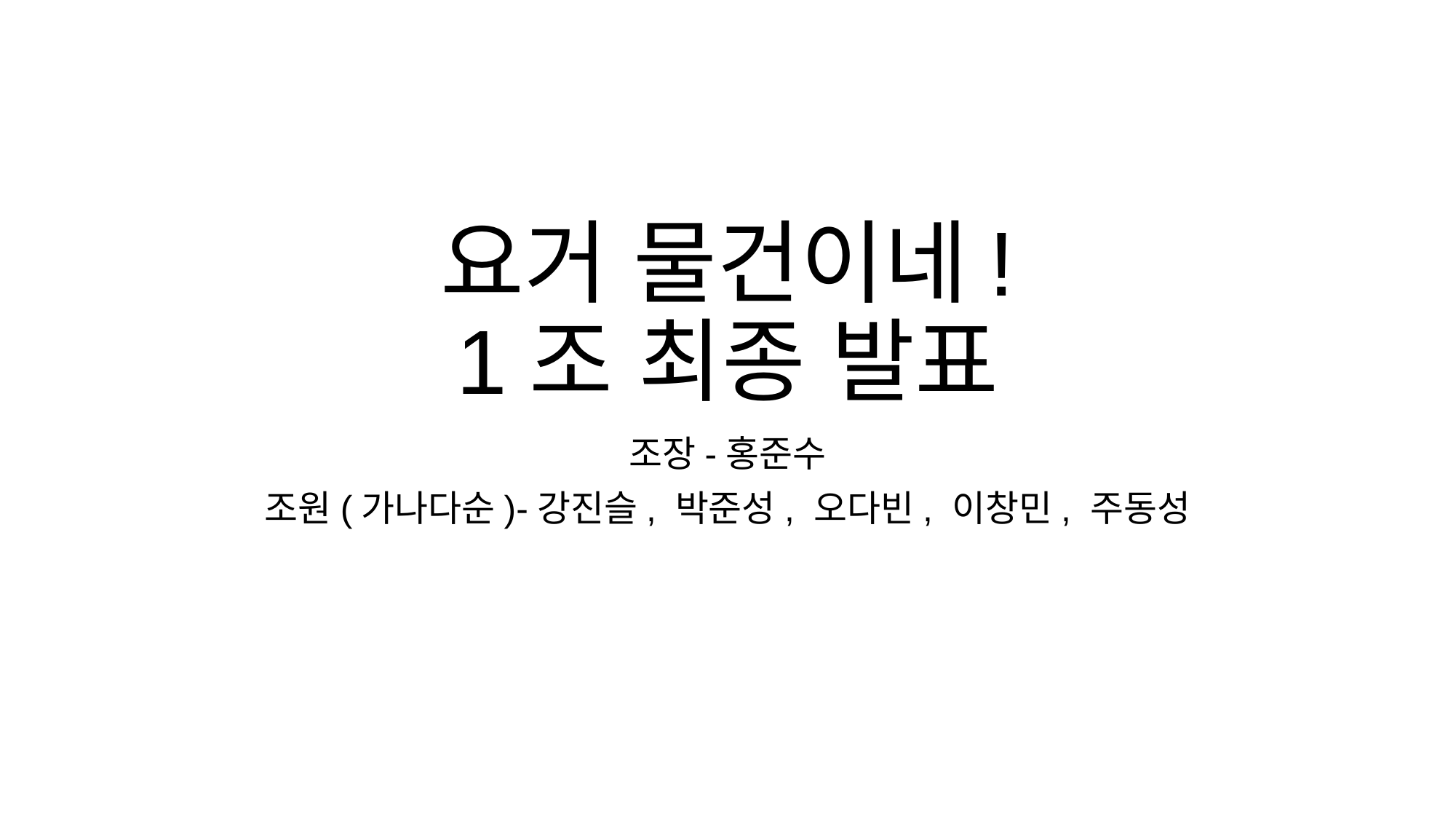

# 요거 물건이네! 1조 최종 발표
조장-홍준수
조원(가나다순)-강진슬, 박준성, 오다빈, 이창민, 주동성